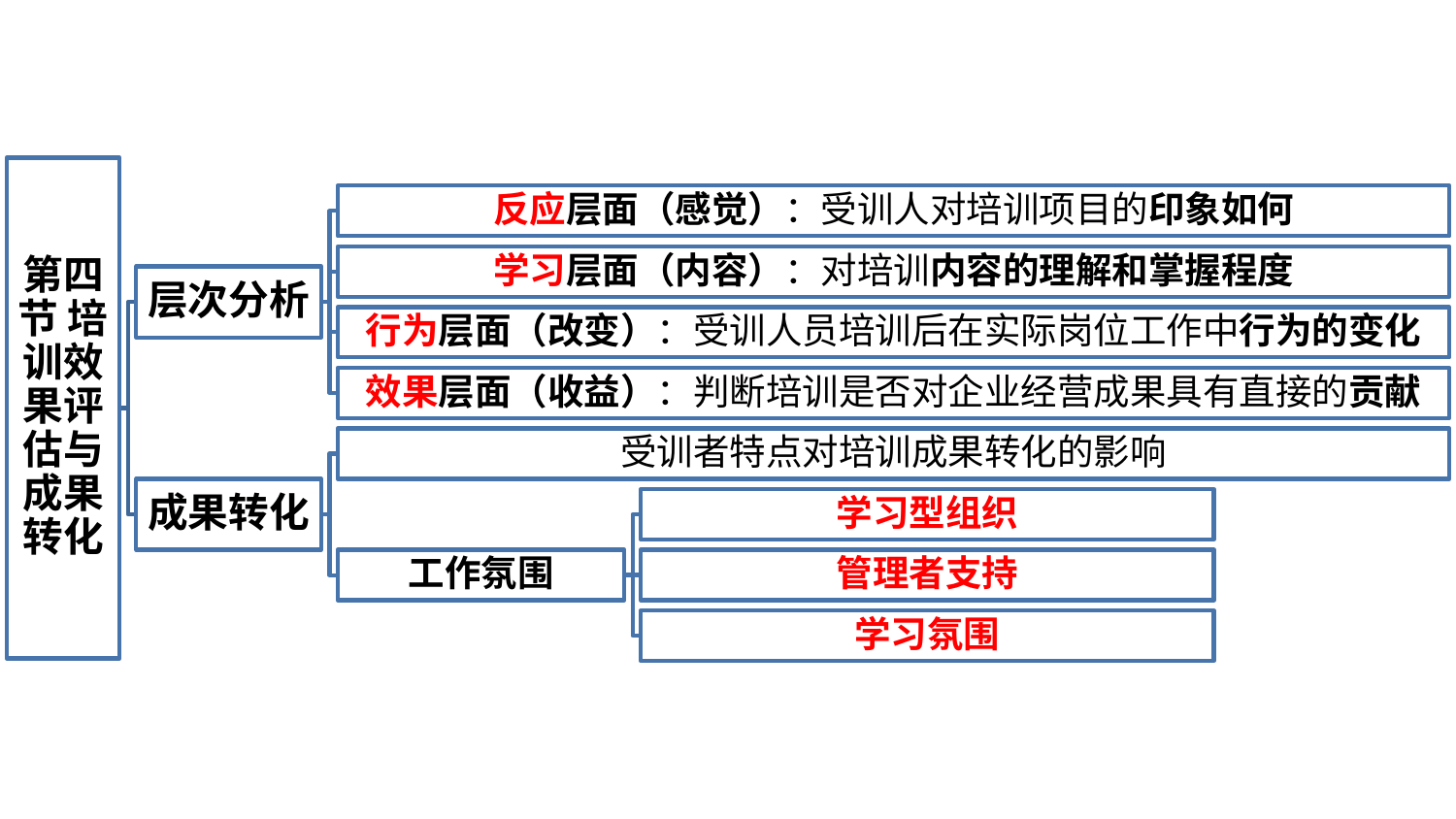

第四节 培训效果评估与成果转化
层次分析
反应层面（感觉）：受训人对培训项目的印象如何
学习层面（内容）：对培训内容的理解和掌握程度
行为层面（改变）：受训人员培训后在实际岗位工作中行为的变化
效果层面（收益）：判断培训是否对企业经营成果具有直接的贡献
成果转化
受训者特点对培训成果转化的影响
工作氛围
学习型组织
管理者支持
学习氛围
多题型